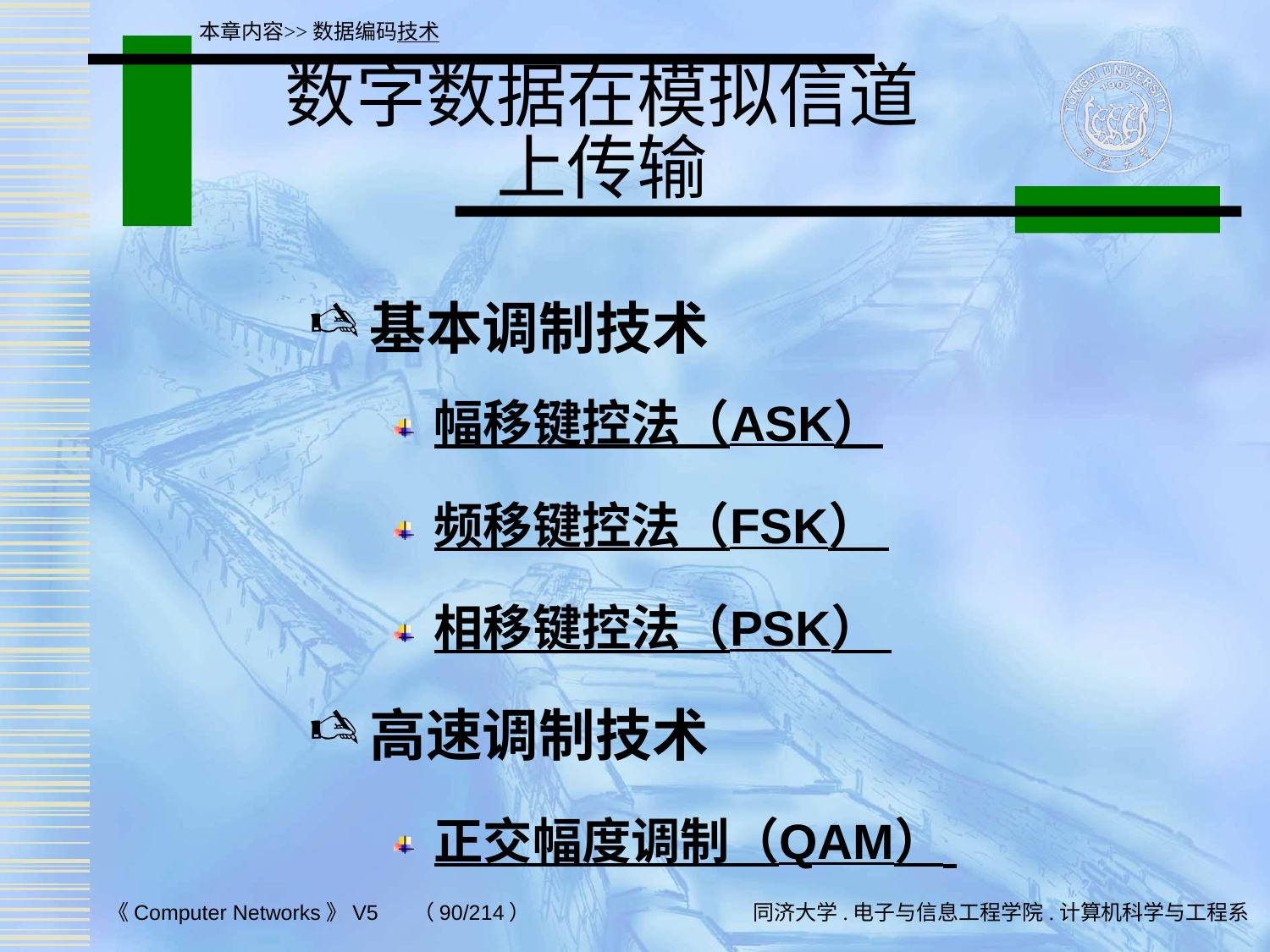

本章内容>>数据编码技术
# 数字数据在模拟信道 上传输
基本调制技术
幅移键控法（ASK）
频移键控法（FSK）
相移键控法（PSK）
高速调制技术
正交幅度调制（QAM）